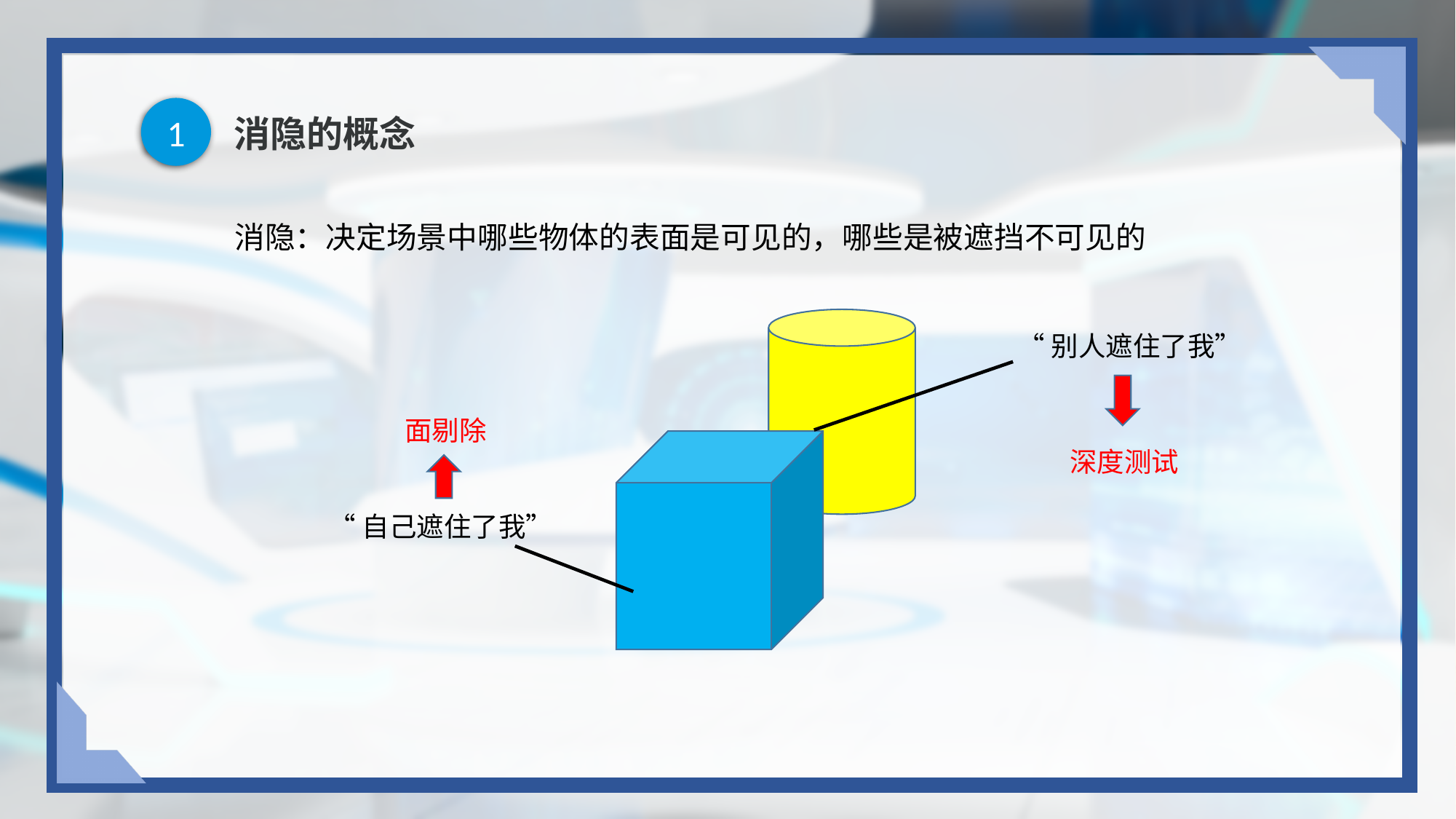

1
# 消隐的概念
消隐：决定场景中哪些物体的表面是可见的，哪些是被遮挡不可见的

“别人遮住了我”

面剔除

深度测试

“自己遮住了我”